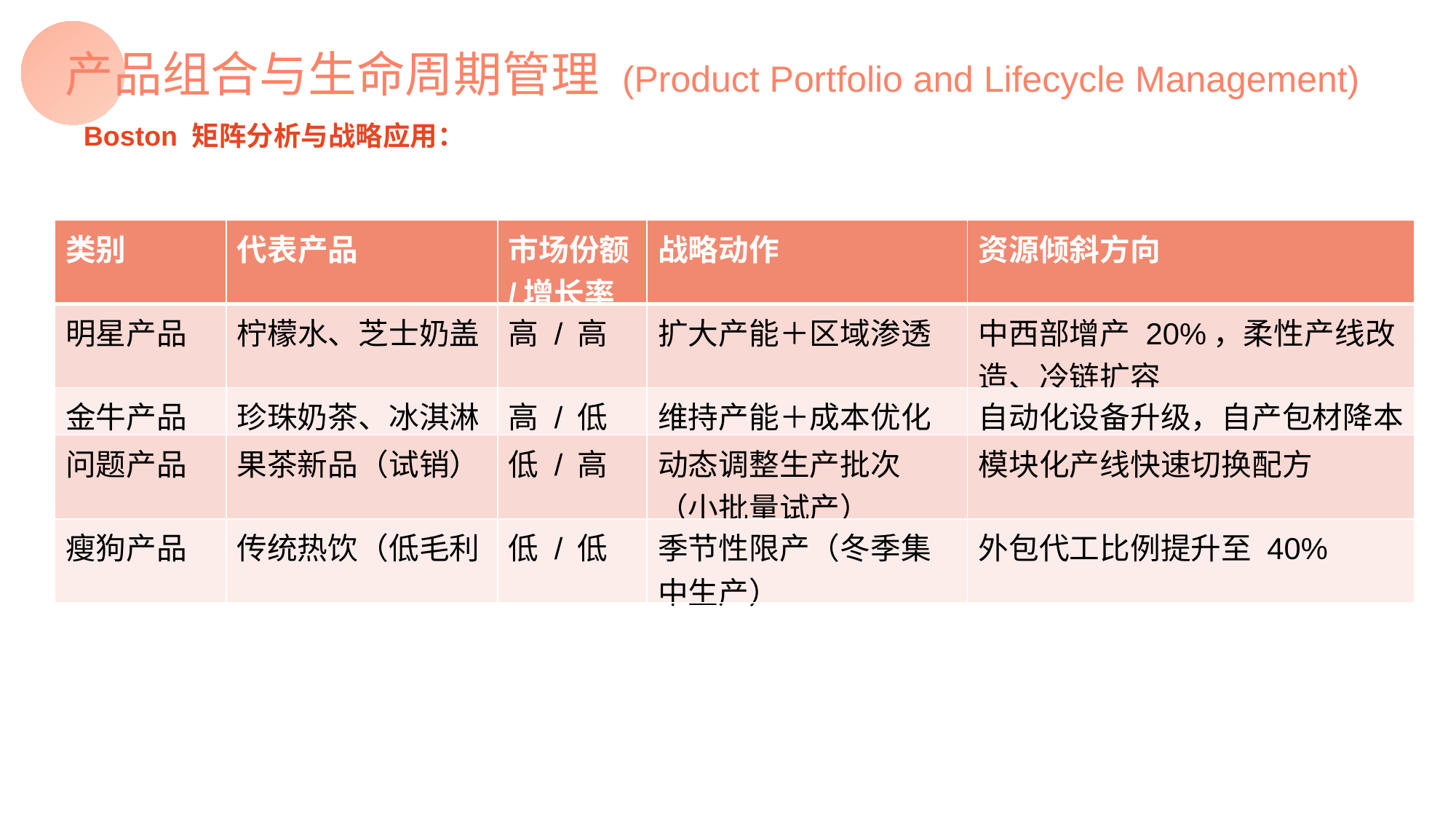

产品组合与生命周期管理 (Product Portfolio and Lifecycle Management)
Boston 矩阵分析与战略应用：
| 类别 | 代表产品 | 市场份额/增长率 | 战略动作 | 资源倾斜方向 |
| --- | --- | --- | --- | --- |
| 明星产品 | 柠檬水、芝士奶盖 | 高 / 高 | 扩大产能＋区域渗透 | 中西部增产 20%，柔性产线改造、冷链扩容 |
| 金牛产品 | 珍珠奶茶、冰淇淋 | 高 / 低 | 维持产能＋成本优化 | 自动化设备升级，自产包材降本 |
| 问题产品 | 果茶新品（试销） | 低 / 高 | 动态调整生产批次（小批量试产） | 模块化产线快速切换配方 |
| 瘦狗产品 | 传统热饮（低毛利 | 低 / 低 | 季节性限产（冬季集中生产） | 外包代工比例提升至 40% |